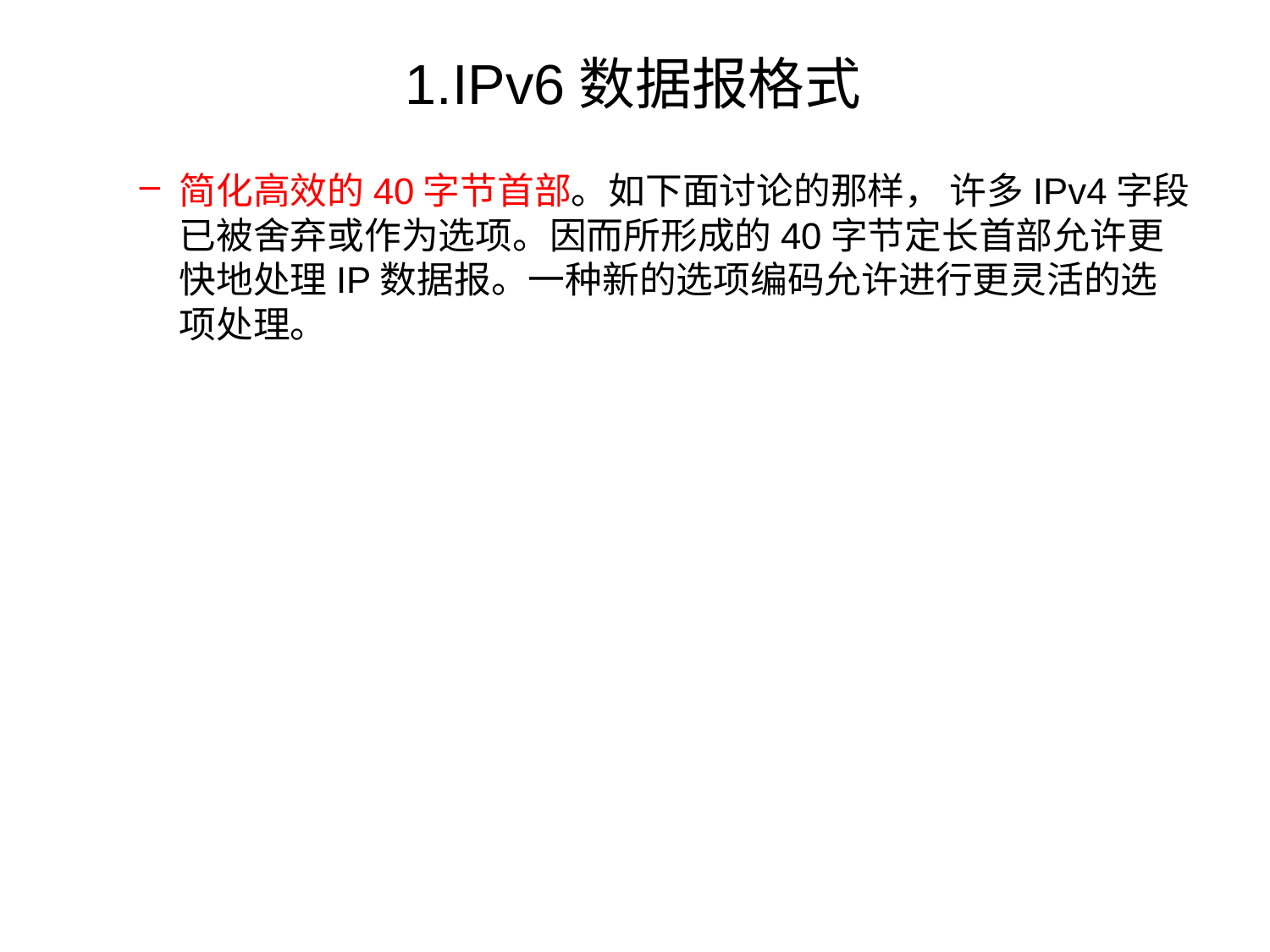

# 1.IPv6数据报格式
简化高效的40字节首部。如下面讨论的那样， 许多IPv4字段已被舍弃或作为选项。因而所形成的40字节定长首部允许更快地处理IP数据报。一种新的选项编码允许进行更灵活的选项处理。